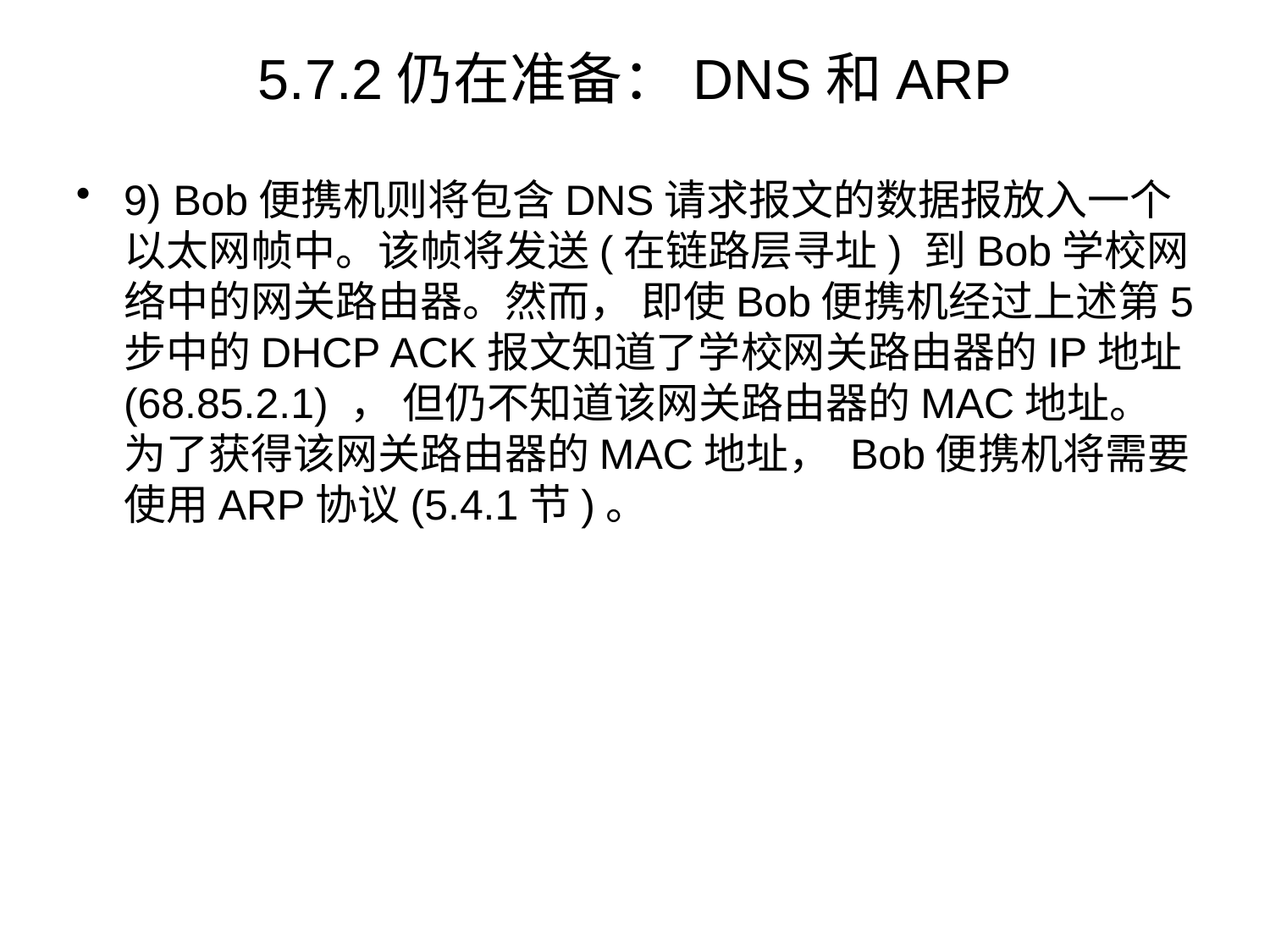

# 5.7.2仍在准备：DNS和ARP
9) Bob便携机则将包含DNS请求报文的数据报放入一个以太网帧中。该帧将发送(在链路层寻址) 到Bob学校网络中的网关路由器。然而， 即使Bob便携机经过上述第5步中的DHCP ACK报文知道了学校网关路由器的IP地址(68.85.2.1) ， 但仍不知道该网关路由器的MAC地址。为了获得该网关路由器的MAC地址， Bob便携机将需要使用ARP协议(5.4.1节)。